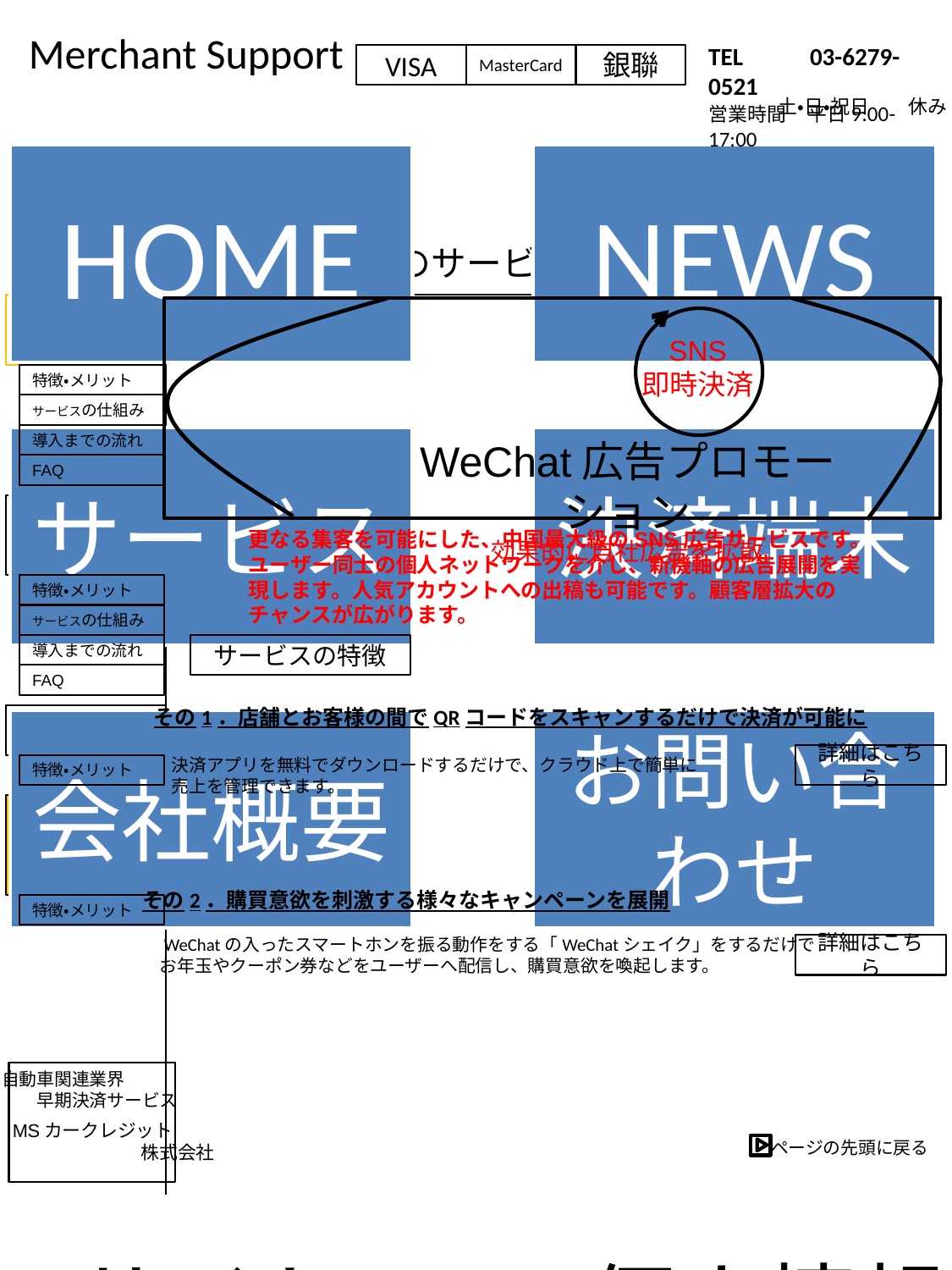

Merchant Support
サービス画面
TEL 　　03-6279-0521
営業時間　平日9:00-17:00

VISA
MasterCard
銀聯
土・日・祝日　　休み
HOME
NEWS
サービス
決済端末
会社概要
お問い合わせ
≪Merchant Supportのサービス≫
クレジットカード決済
（早期）＜店舗＞

SNS
即時決済
特徴・メリット
サービスの仕組み
導入までの流れ
WeChat広告プロモーション
効果的に自社広告を拡散
FAQ
クレジットカード決済
（早期）＜WEB＞
更なる集客を可能にした、中国最大級のSNS広告サービスです。
ユーザー同士の個人ネットワークを介し、新機軸の広告展開を実現します。人気アカウントへの出稿も可能です。顧客層拡大のチャンスが広がります。

特徴・メリット
サービスの仕組み
導入までの流れ
サービスの特徴
その1．店舗とお客様の間でQRコードをスキャンするだけで決済が可能に

　決済アプリを無料でダウンロードするだけで、クラウド上で簡単に
　売上を管理できます。
詳細はこちら
その2．購買意欲を刺激する様々なキャンペーンを展開

　WeChatの入ったスマートホンを振る動作をする「WeChatシェイク」をするだけで
　お年玉やクーポン券などをユーザーへ配信し、購買意欲を喚起します。
詳細はこちら
ページの先頭に戻る
FAQ
WeChat決済
特徴・メリット
WeChat広告
        プロモーション
(公式アカウント作成)
特徴・メリット
自動車関連業界
　　早期決済サービス

MSカークレジット
　　　　　　　株式会社

会社概要
お問い合わせ
お問い合わせ